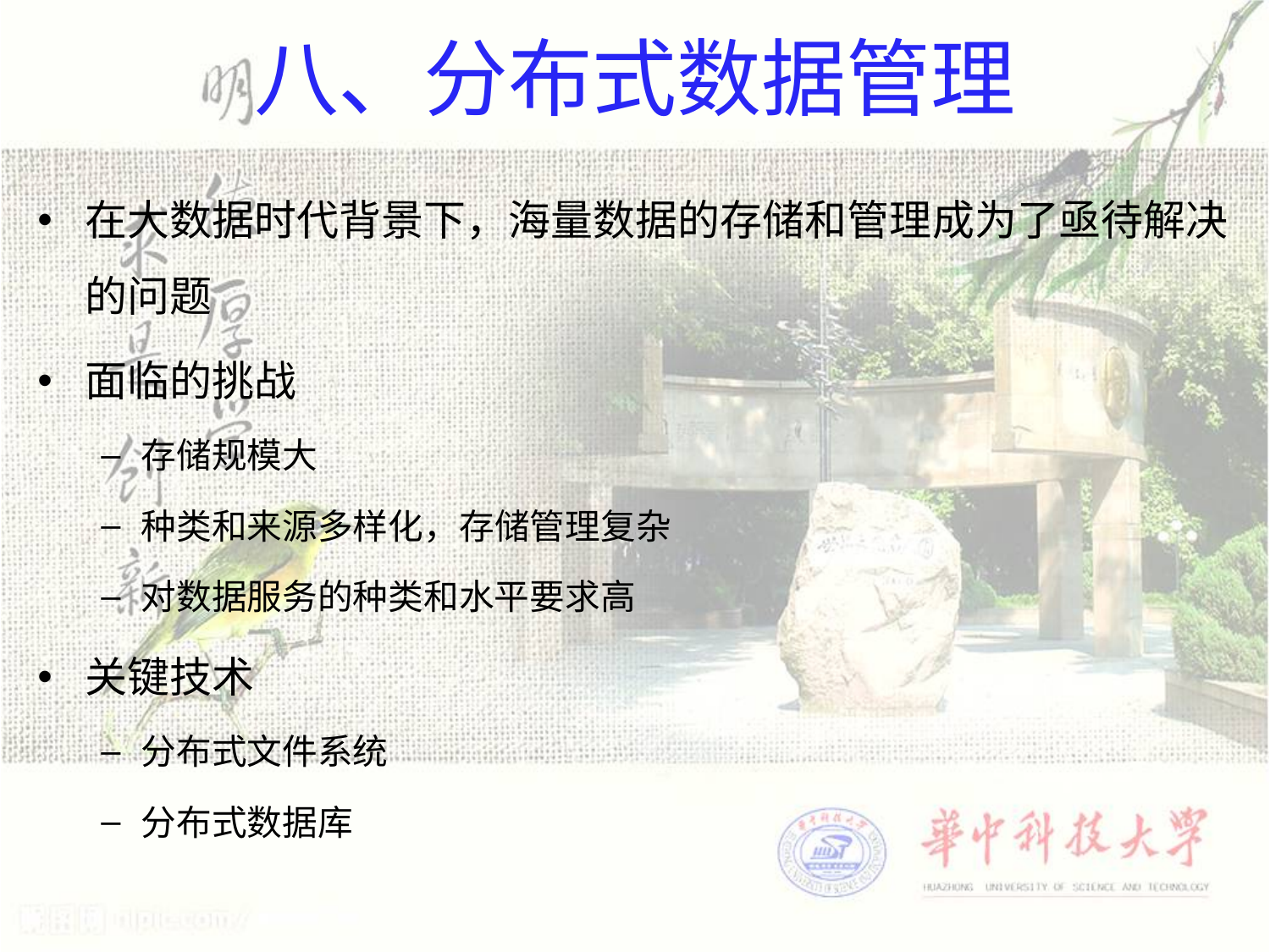

# 八、分布式数据管理
在大数据时代背景下，海量数据的存储和管理成为了亟待解决的问题
面临的挑战
存储规模大
种类和来源多样化，存储管理复杂
对数据服务的种类和水平要求高
关键技术
分布式文件系统
分布式数据库